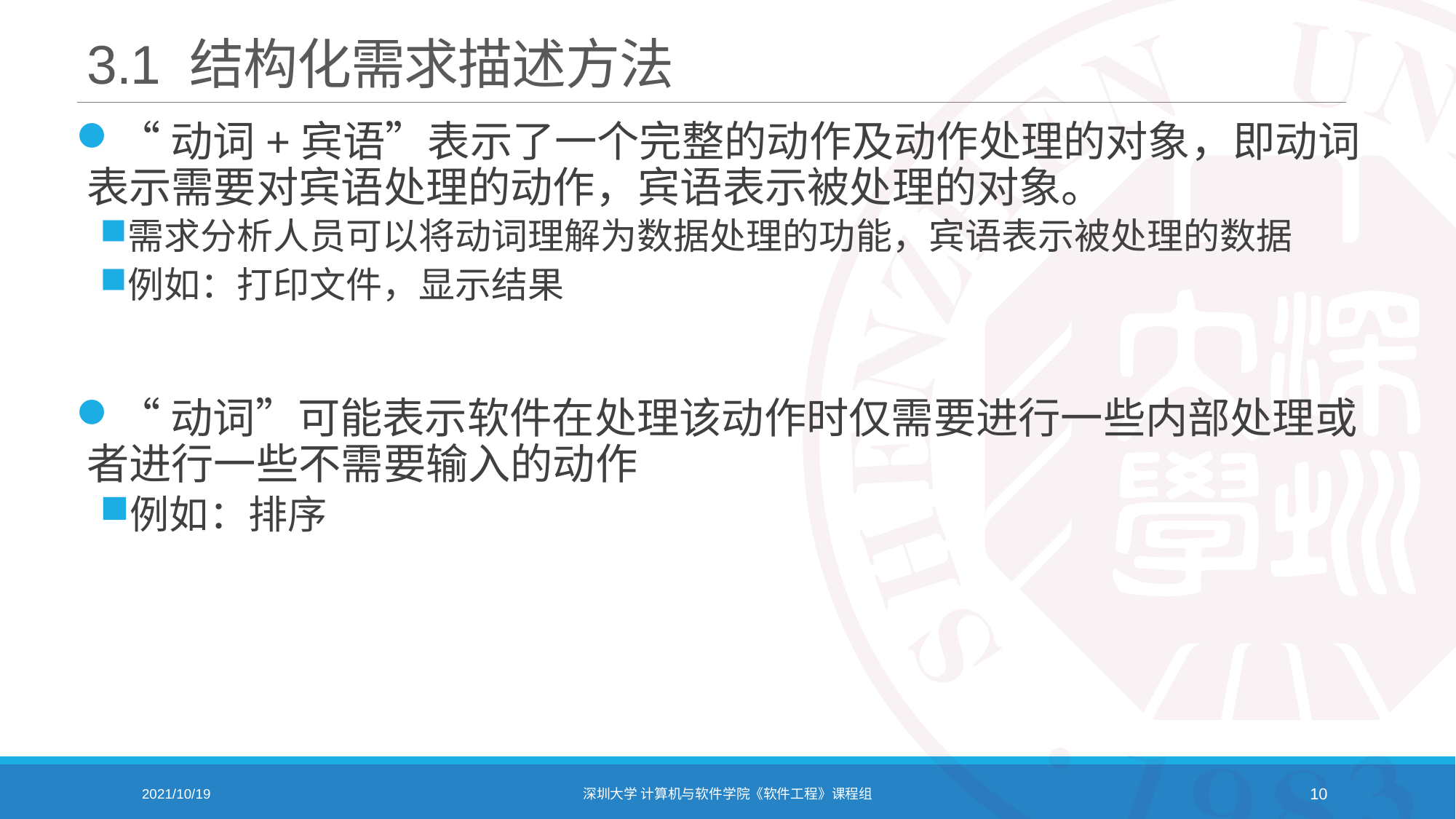

# 3.1 结构化需求描述方法
“动词+宾语”表示了一个完整的动作及动作处理的对象，即动词表示需要对宾语处理的动作，宾语表示被处理的对象。
需求分析人员可以将动词理解为数据处理的功能，宾语表示被处理的数据
例如：打印文件，显示结果

“动词”可能表示软件在处理该动作时仅需要进行一些内部处理或者进行一些不需要输入的动作
例如：排序
2021/10/19
深圳大学 计算机与软件学院《软件工程》课程组
10